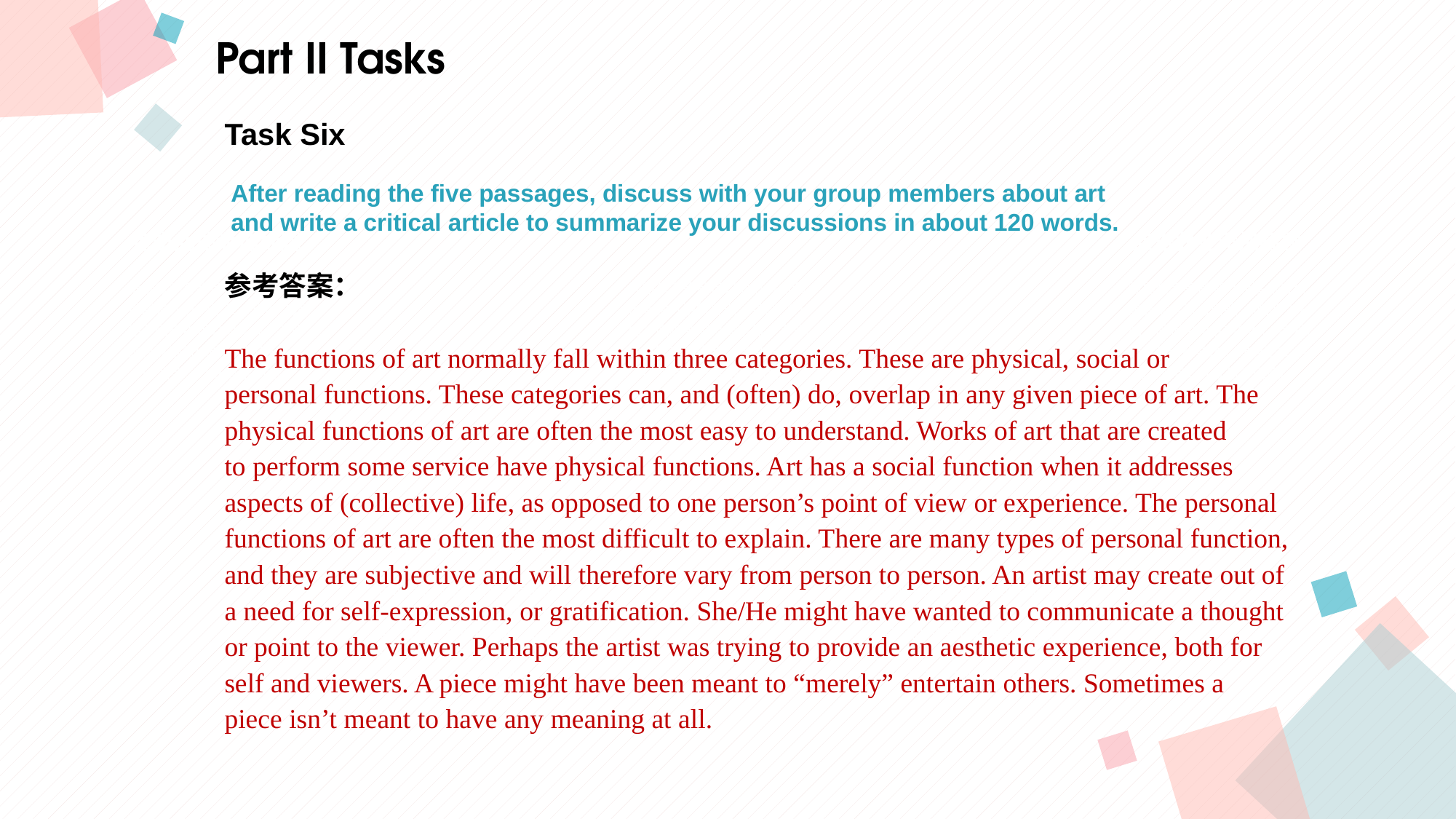

Part II Tasks
Task Six

After reading the five passages, discuss with your group members about art
and write a critical article to summarize your discussions in about 120 words.
点击此处添加标题
点击此处添加标题
参考答案：

The functions of art normally fall within three categories. These are physical, social or
personal functions. These categories can, and (often) do, overlap in any given piece of art. The
physical functions of art are often the most easy to understand. Works of art that are created
to perform some service have physical functions. Art has a social function when it addresses
aspects of (collective) life, as opposed to one person’s point of view or experience. The personal
functions of art are often the most difficult to explain. There are many types of personal function,
and they are subjective and will therefore vary from person to person. An artist may create out of
a need for self-expression, or gratification. She/He might have wanted to communicate a thought
or point to the viewer. Perhaps the artist was trying to provide an aesthetic experience, both for
self and viewers. A piece might have been meant to “merely” entertain others. Sometimes a
piece isn’t meant to have any meaning at all.
标题数字等都可以通过点击和重新输入进行更改，顶部“开始”面板中可以对字体、字号、颜色等进行修改。建议正文8-14号字，1.3倍字间距。
标题数字等都可以通过点击和重新输入进行更改，顶部“开始”面板中可以对字体、字号、颜色等进行修改。建议正文8-14号字，1.3倍字间距。
标题数字等都可以通过点击和重新输入进行更改，顶部“开始”面板中可以对字体、字号、颜色等进行修改。建议正文8-14号字，1.3倍字间距。
点击此处添加标题
标题数字等都可以通过点击和重新输入进行更改，顶部“开始”面板中可以对字体、字号、颜色等进行修改。建议正文8-14号字，1.3倍字间距。
标题数字等都可以通过点击和重新输入进行更改，顶部“开始”面板中可以对字体、字号、颜色等进行修改。建议正文8-14号字，1.3倍字间距。